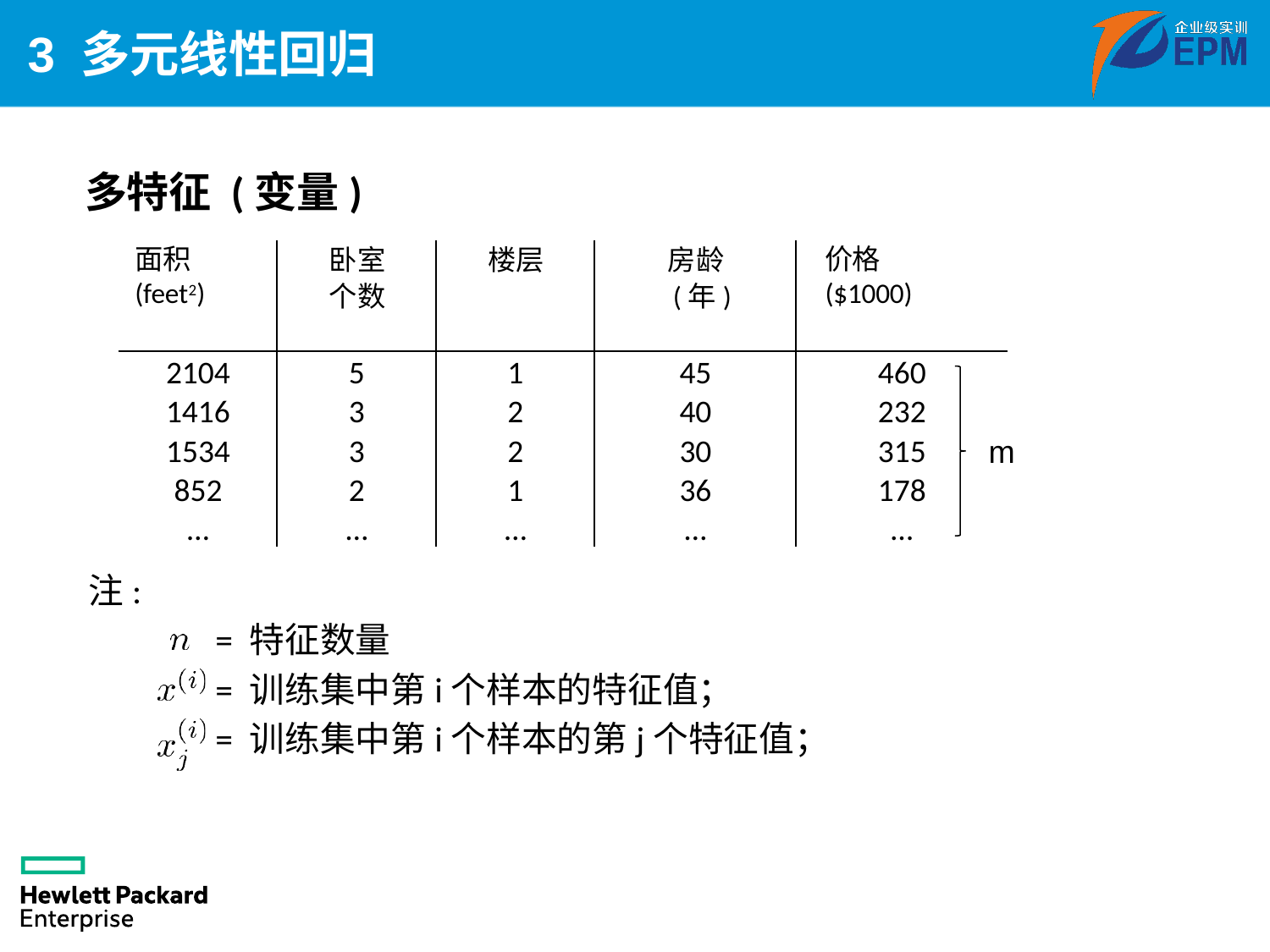

# 3 多元线性回归
多特征 (变量)
面积(feet2)
卧室
个数
楼层
房龄
  (年)
价格 ($1000)

2104
1416
1534
852
…
5
3
3
2
…
1
2
2
1
…
45
40
30
36
…
460
232
315
178
…

m
注:
= 特征数量
= 训练集中第i个样本的特征值；
= 训练集中第i个样本的第j个特征值；